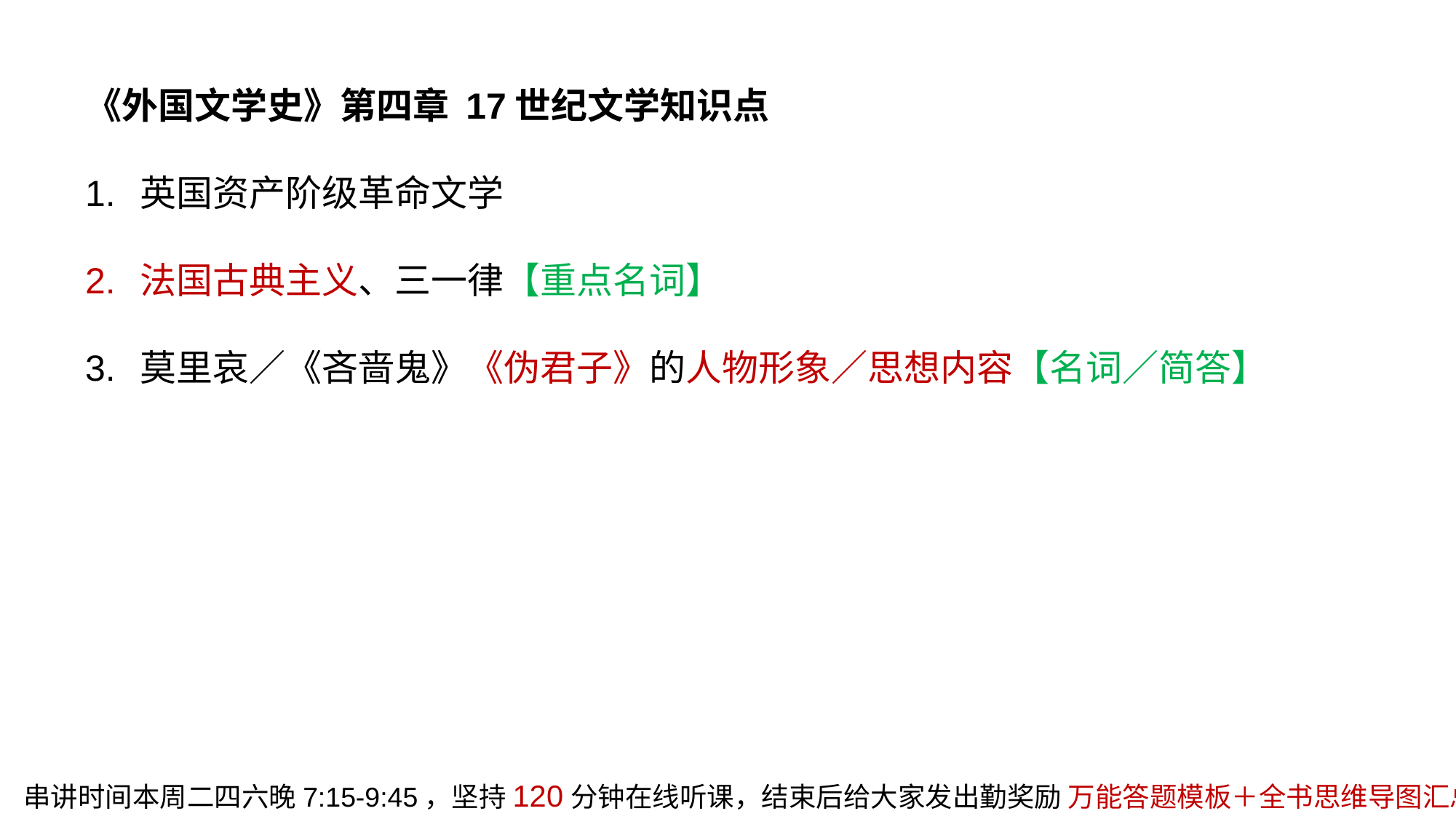

《外国文学史》第四章 17世纪文学知识点
英国资产阶级革命文学
法国古典主义、三一律【重点名词】
莫里哀／《吝啬鬼》《伪君子》的人物形象／思想内容【名词／简答】